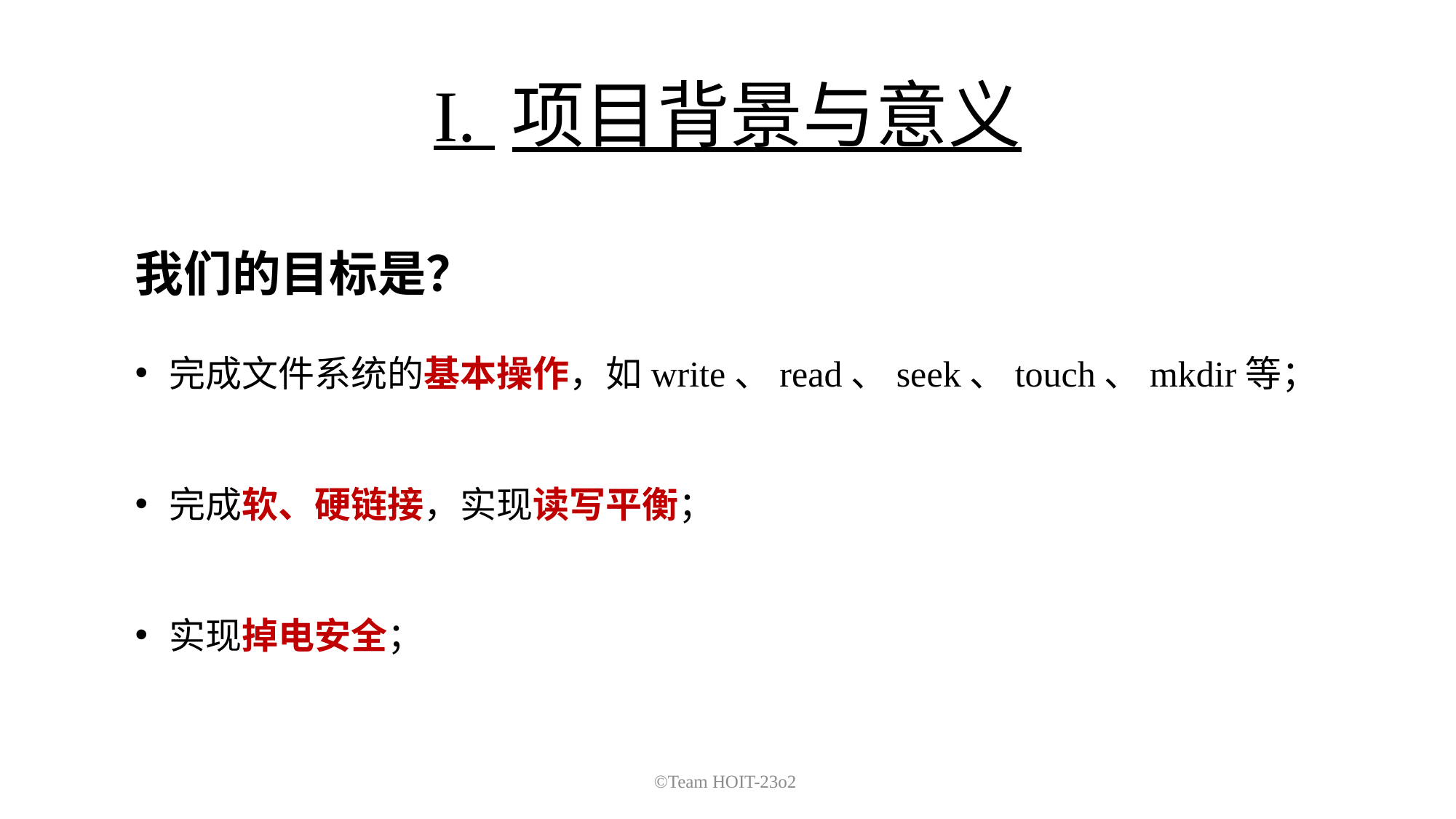

I. 项目背景与意义
我们的目标是？
完成文件系统的基本操作，如write、read、seek、touch、mkdir等；

完成软、硬链接，实现读写平衡；

实现掉电安全；

©Team HOIT-23o2